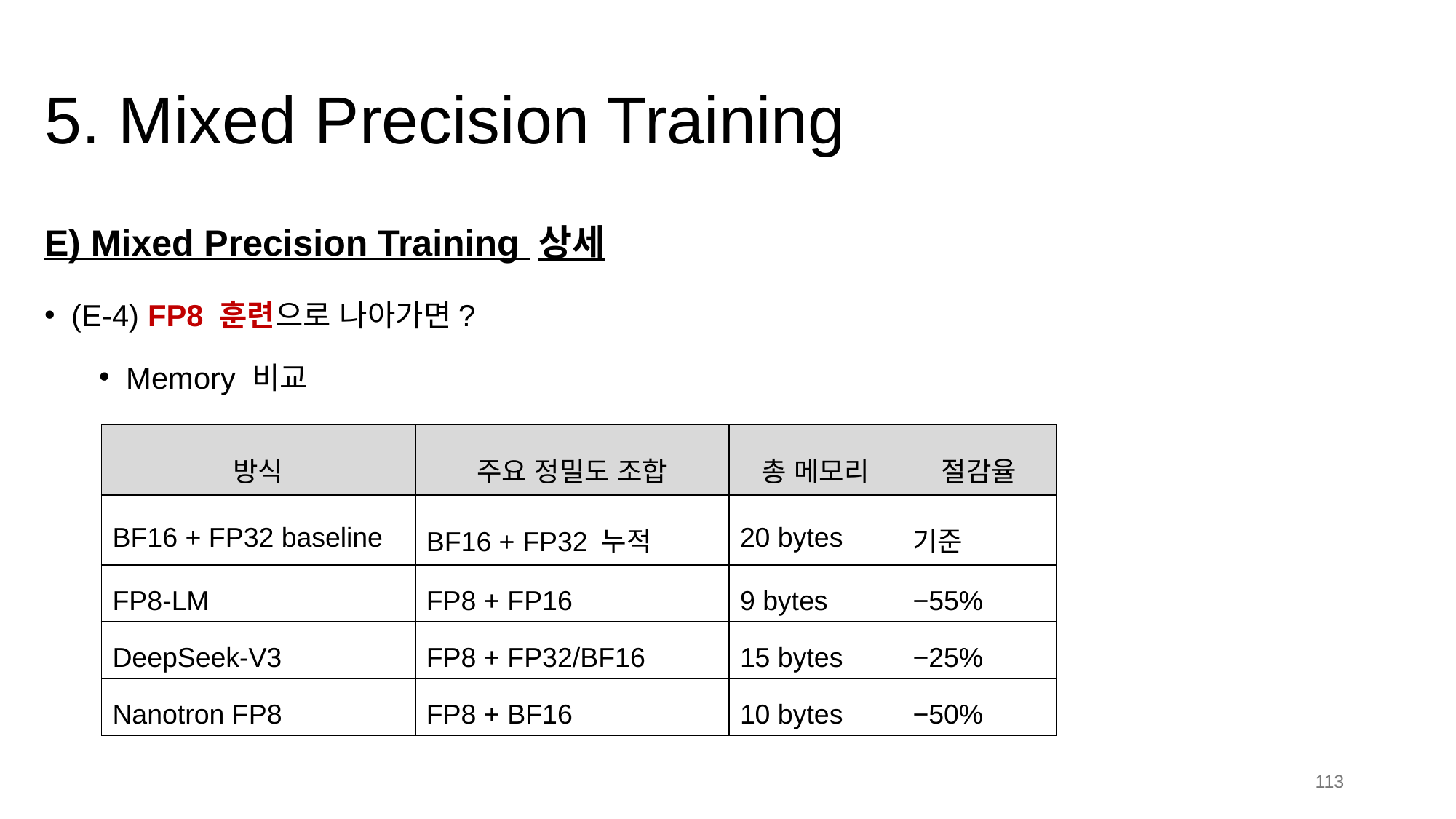

# 5. Mixed Precision Training
E) Mixed Precision Training 상세
(E-4) FP8 훈련으로 나아가면?
Memory 비교
| 방식 | 주요 정밀도 조합 | 총 메모리 | 절감율 |
| --- | --- | --- | --- |
| BF16 + FP32 baseline | BF16 + FP32 누적 | 20 bytes | 기준 |
| FP8-LM | FP8 + FP16 | 9 bytes | −55% |
| DeepSeek-V3 | FP8 + FP32/BF16 | 15 bytes | −25% |
| Nanotron FP8 | FP8 + BF16 | 10 bytes | −50% |
113